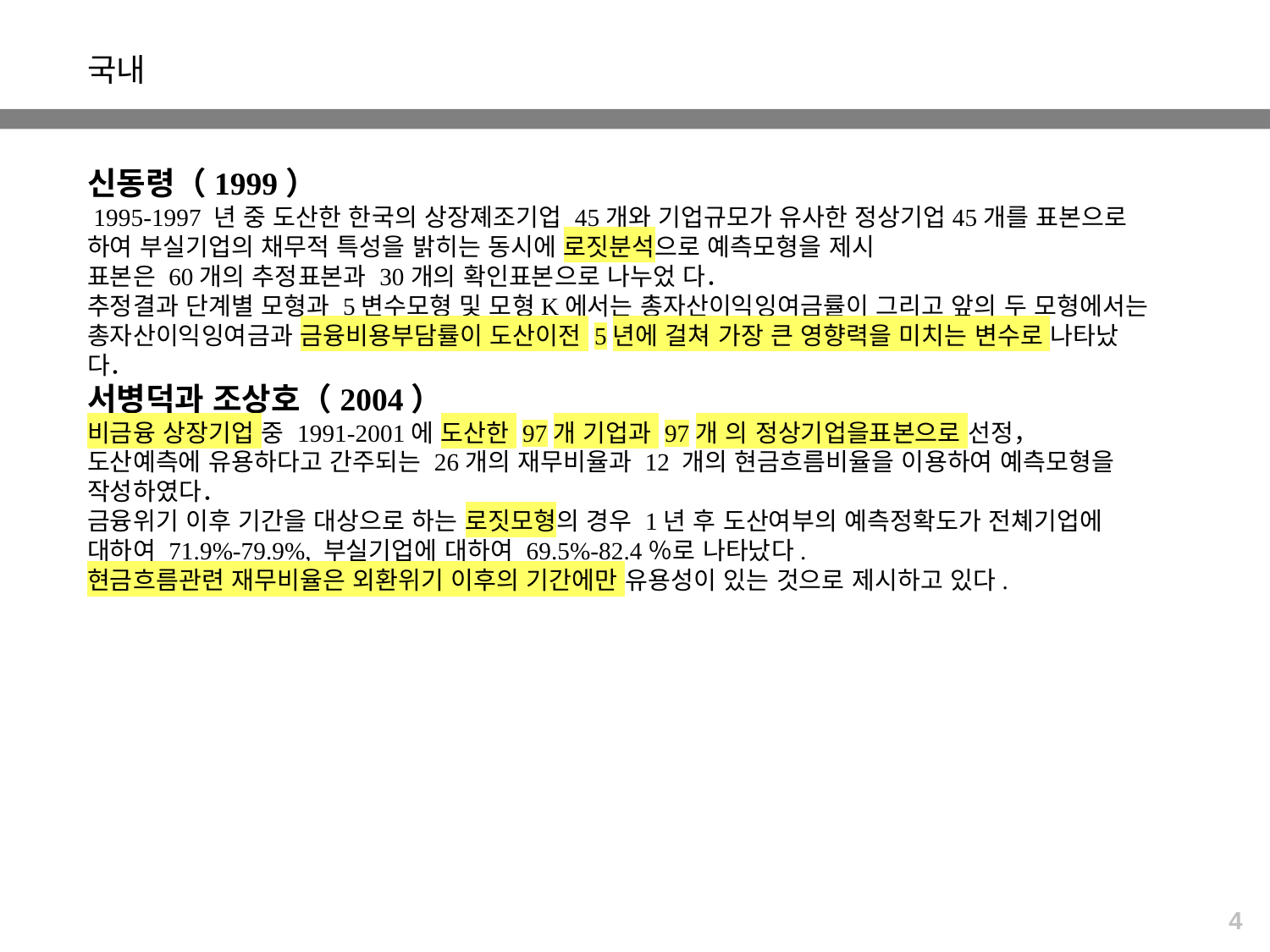

국내

신동령（1999）
 1995-1997 년 중 도산한 한국의 상장졔조기업 45개와 기업규모가 유사한 정상기업45개를 표본으로 하여 부실기업의 채무적 특성을 밝히는 동시에 로짓분석으로 예측모형을 제시
표본은 60개의 추정표본과 30개의 확인표본으로 나누었 다．
추정결과 단계별 모형과 5변수모형 및 모형K에서는 총자산이익잉여금률이 그리고 앞의 두 모형에서는 총자산이익잉여금과 금융비용부담률이 도산이전 5년에 걸쳐 가장 큰 영향력을 미치는 변수로 나타났다．
서병덕과 조상호（2004）
비금융 상장기업 중 1991-2001에 도산한 97개 기업과 97개 의 정상기업을표본으로 선정，
도산예측에 유용하다고 간주되는 26개의 재무비율과 12 개의 현금흐름비율을 이용하여 예측모형을 작성하였다．
금융위기 이후 기간을 대상으로 하는 로짓모형의 경우 1년 후 도산여부의 예측정확도가 전쳬기업에 대하여 71.9%-79.9%, 부실기업에 대하여 69.5%-82.4％로 나타났다.
현금흐름관련 재무비율은 외환위기 이후의 기간에만 유용성이 있는 것으로 제시하고 있다.
4